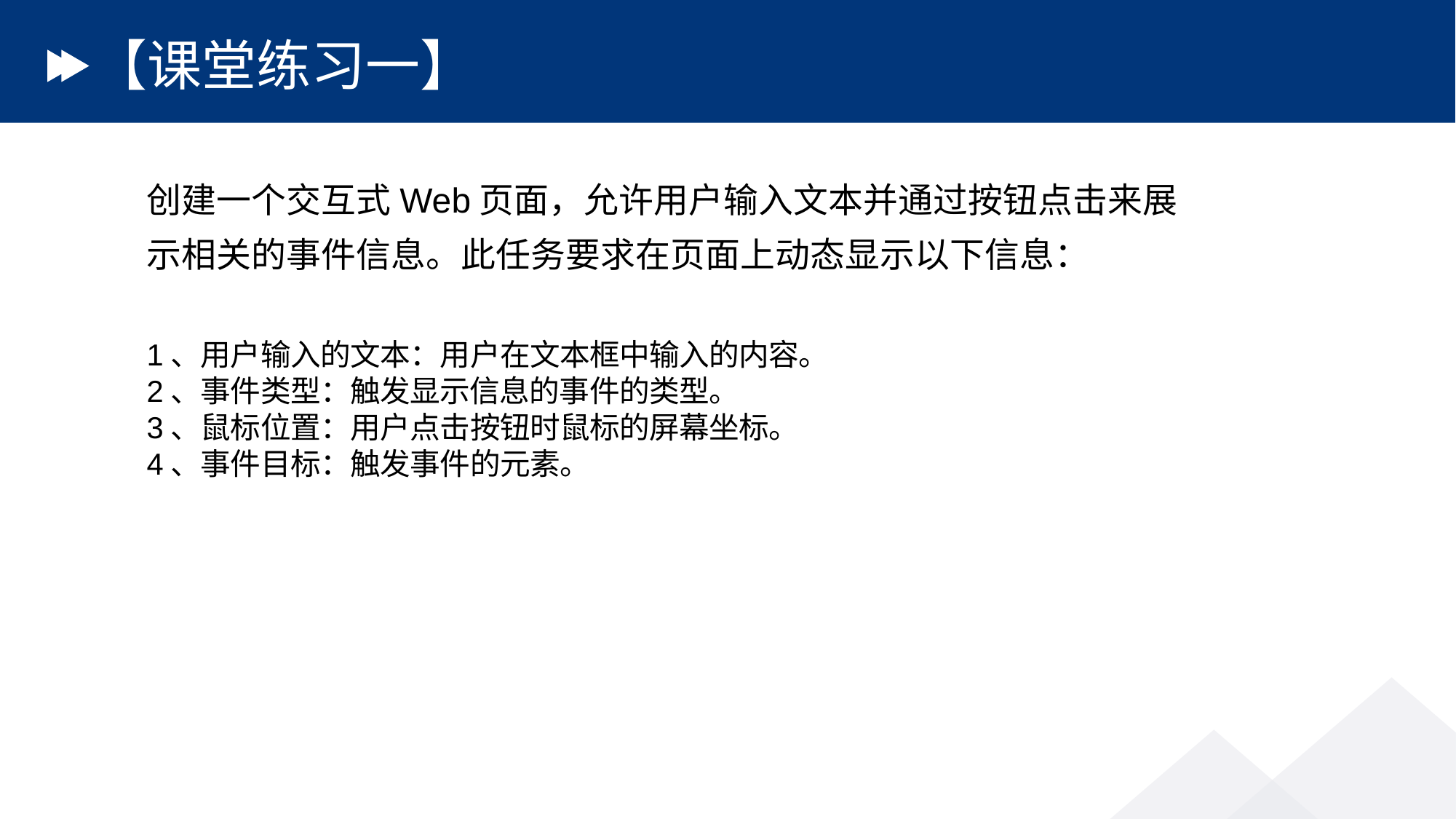

# 【课堂练习一】
创建一个交互式Web页面，允许用户输入文本并通过按钮点击来展示相关的事件信息。此任务要求在页面上动态显示以下信息：
1、用户输入的文本：用户在文本框中输入的内容。
2、事件类型：触发显示信息的事件的类型。
3、鼠标位置：用户点击按钮时鼠标的屏幕坐标。
4、事件目标：触发事件的元素。